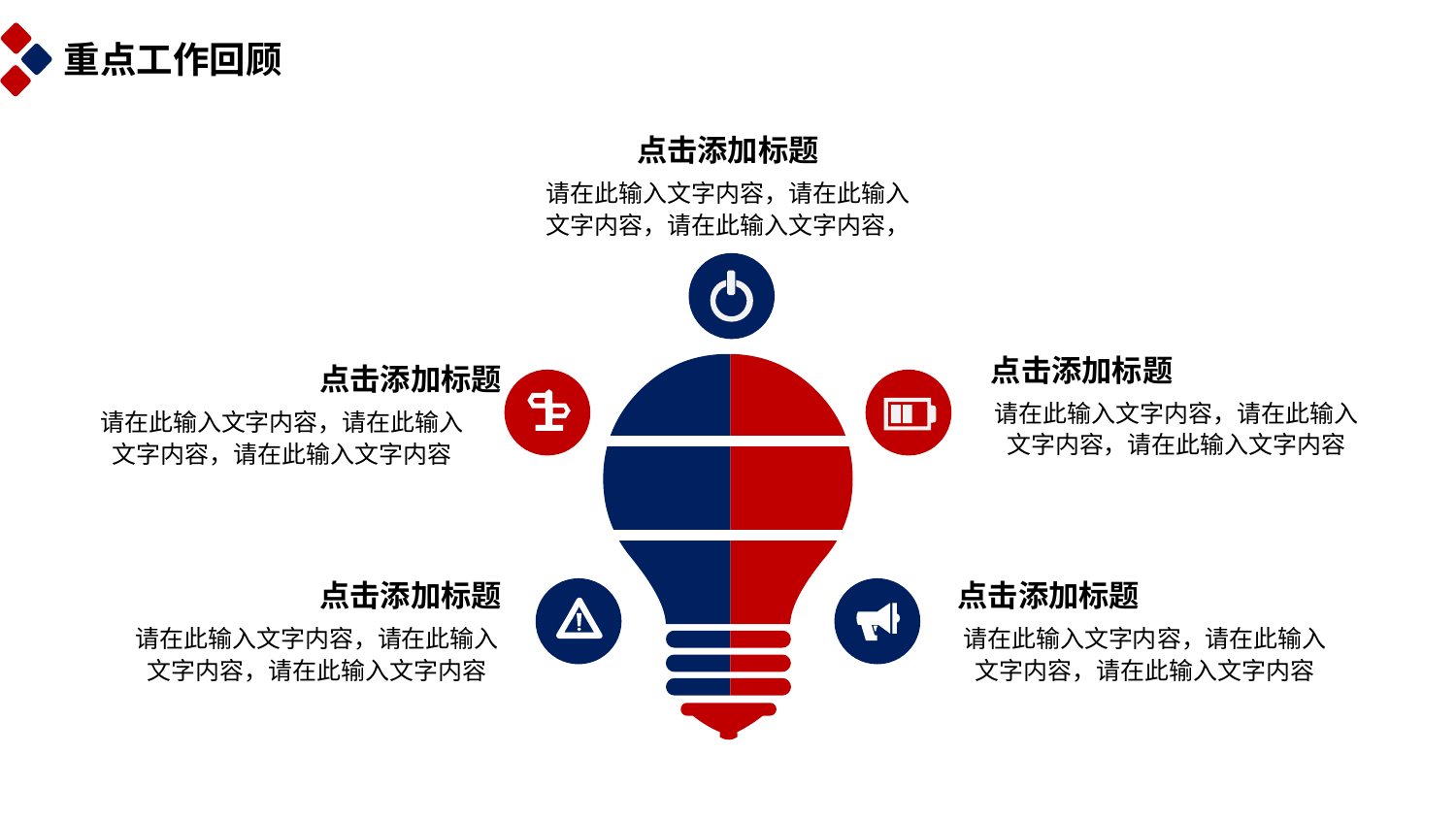

重点工作回顾
点击添加标题
请在此输入文字内容，请在此输入文字内容，请在此输入文字内容，

点击添加标题

点击添加标题

请在此输入文字内容，请在此输入文字内容，请在此输入文字内容
请在此输入文字内容，请在此输入文字内容，请在此输入文字内容
点击添加标题
点击添加标题

请在此输入文字内容，请在此输入文字内容，请在此输入文字内容
请在此输入文字内容，请在此输入文字内容，请在此输入文字内容